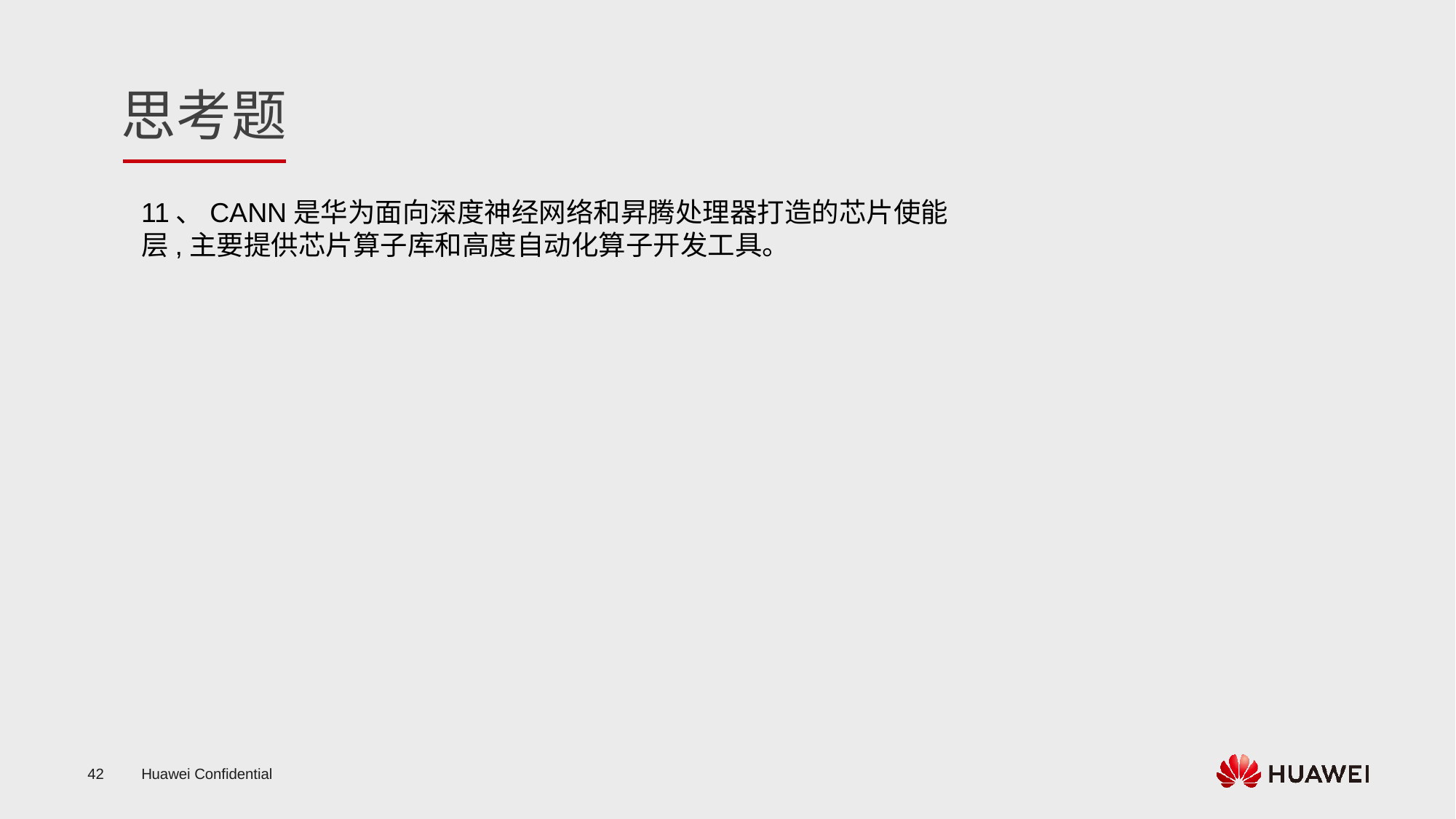

11、CANN是华为面向深度神经网络和昇腾处理器打造的芯片使能层,主要提供芯片算子库和高度自动化算子开发工具。